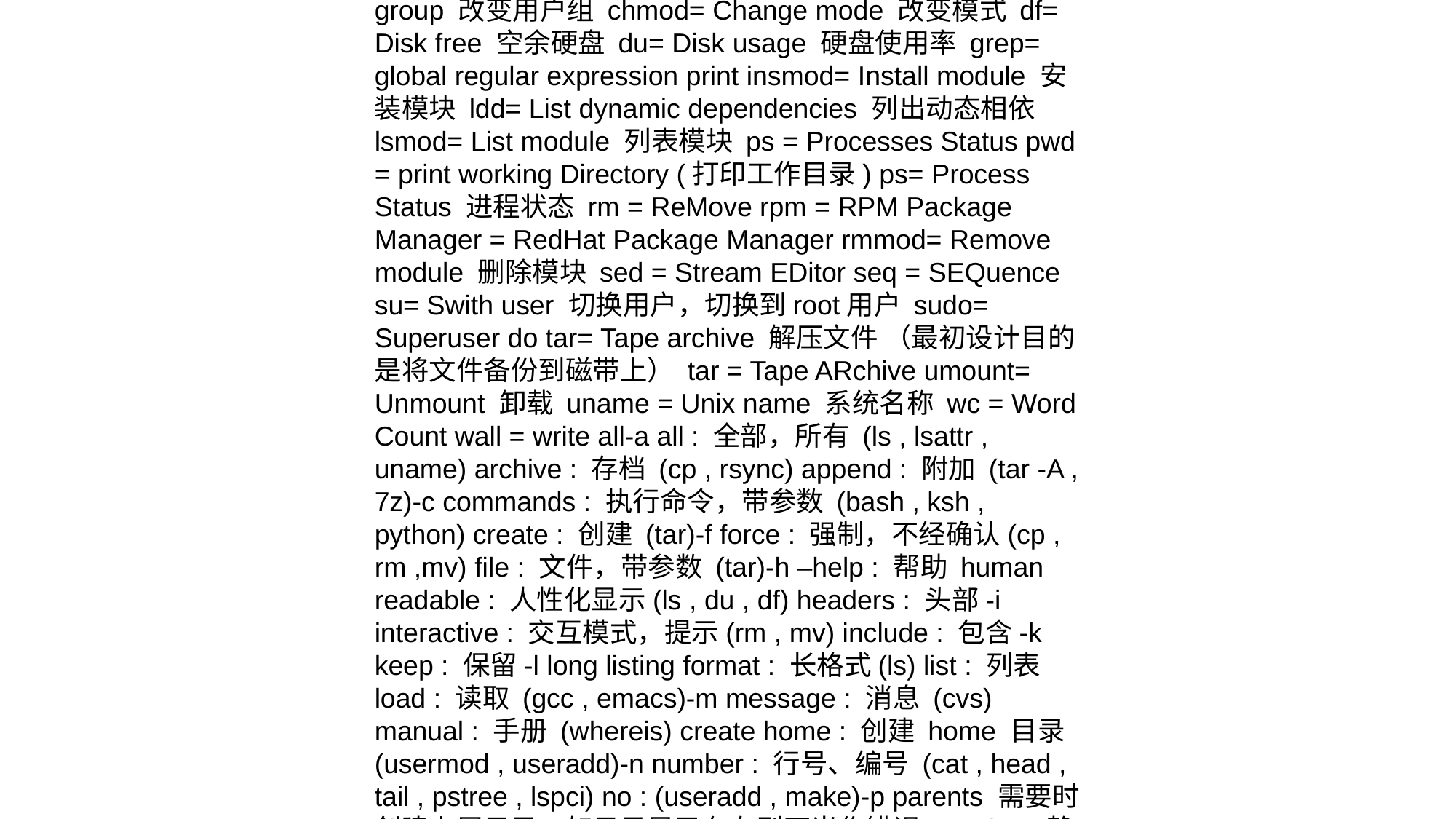

/bin = BINaries /dev = DEVices /etc = 存放配置文件的地方。Editable Text Configuration /lib = LIBrary /mnt = mount 挂接光驱、USB设备的目录，加载后，会在mnt里多出相应设备的目录 /opt = Optional application software packages /proc = PROCesses /sbin = Superuser BINaries /tmp = TeMPorary /usr = Unix Shared Resources /var = VARiable 是储存各种变化的文件，比如log等等alias = Create your own name for a command bash = GNU Bourne-Again Shell linux内核 cat = Concatenate 串联 chown= Change owner 改变所有者 chgrp= Change group 改变用户组 chmod= Change mode 改变模式 df= Disk free 空余硬盘 du= Disk usage 硬盘使用率 grep= global regular expression print insmod= Install module 安装模块 ldd= List dynamic dependencies 列出动态相依 lsmod= List module 列表模块 ps = Processes Status pwd = print working Directory (打印工作目录) ps= Process Status 进程状态 rm = ReMove rpm = RPM Package Manager = RedHat Package Manager rmmod= Remove module 删除模块 sed = Stream EDitor seq = SEQuence su= Swith user 切换用户，切换到root用户 sudo= Superuser do tar= Tape archive 解压文件 （最初设计目的是将文件备份到磁带上） tar = Tape ARchive umount= Unmount 卸载 uname = Unix name 系统名称 wc = Word Count wall = write all-a all : 全部，所有 (ls , lsattr , uname) archive : 存档 (cp , rsync) append : 附加 (tar -A , 7z)-c commands : 执行命令，带参数 (bash , ksh , python) create : 创建 (tar)-f force : 强制，不经确认(cp , rm ,mv) file : 文件，带参数 (tar)-h –help : 帮助 human readable : 人性化显示(ls , du , df) headers : 头部-i interactive : 交互模式，提示(rm , mv) include : 包含-k keep : 保留-l long listing format : 长格式(ls) list : 列表 load : 读取 (gcc , emacs)-m message : 消息 (cvs) manual : 手册 (whereis) create home : 创建 home 目录 (usermod , useradd)-n number : 行号、编号 (cat , head , tail , pstree , lspci) no : (useradd , make)-p parents 需要时创建上层目录，如目录早已存在则不当作错误-q quiet : 静默-r reverse : 反转 recursive : 递归 (cp , rm , chmod -R)-u user : 用户名、UID，带参数-v verbose : 冗长 version : 版本-x exclude : 排除 (tar , zip)-y yes-z zip : 启用压缩 (bzip , tar , zcat , zip , cvs)